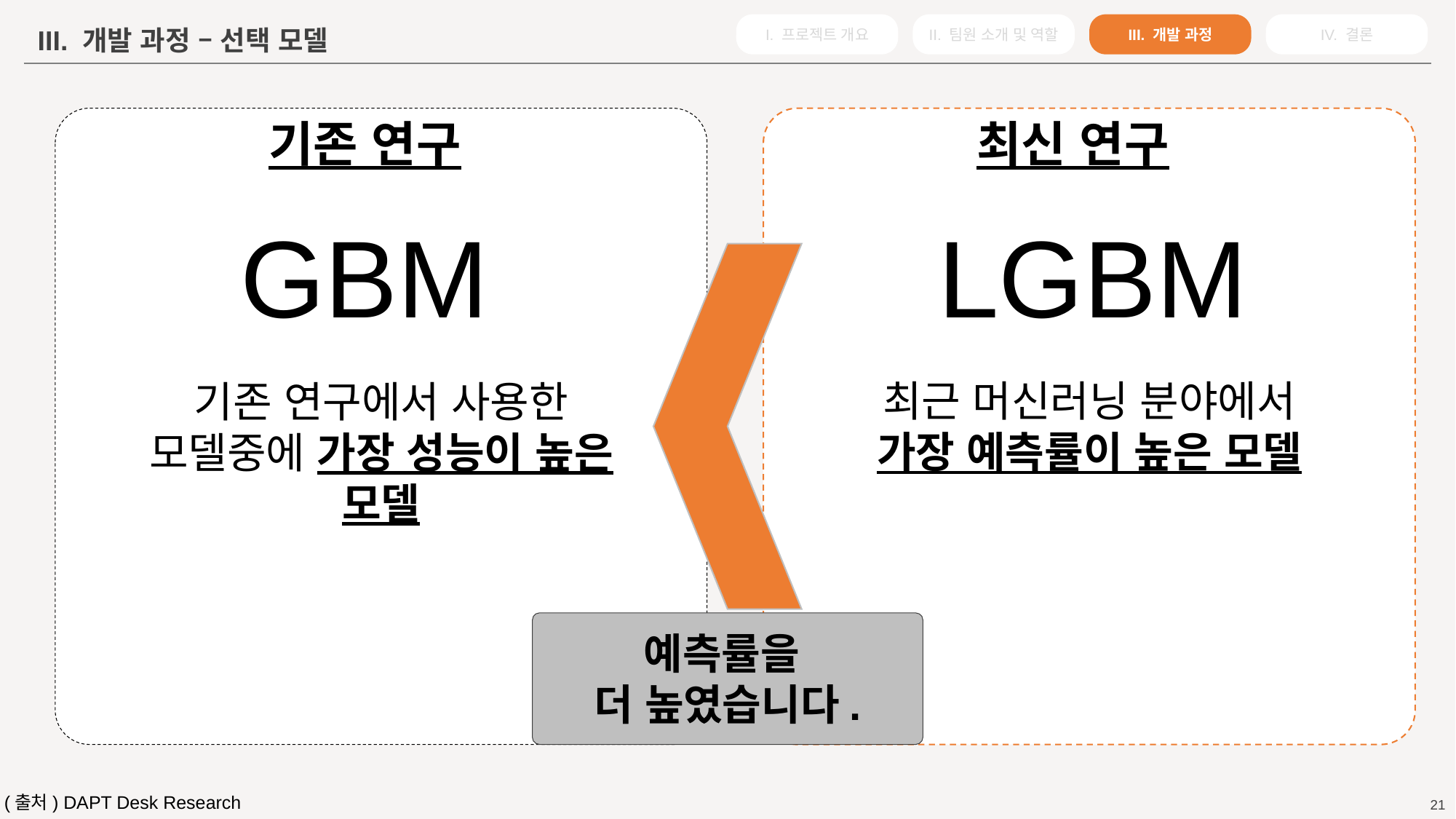

I. 프로젝트 개요
II. 팀원 소개 및 역할
III. 개발 과정
IV. 결론
III. 개발 과정 – 선택 모델

기존 연구

최신 연구
GBM
LGBM

기존 연구에서 사용한 모델중에 가장 성능이 높은 모델
최근 머신러닝 분야에서 가장 예측률이 높은 모델

예측률을
더 높였습니다.
(출처) DAPT Desk Research